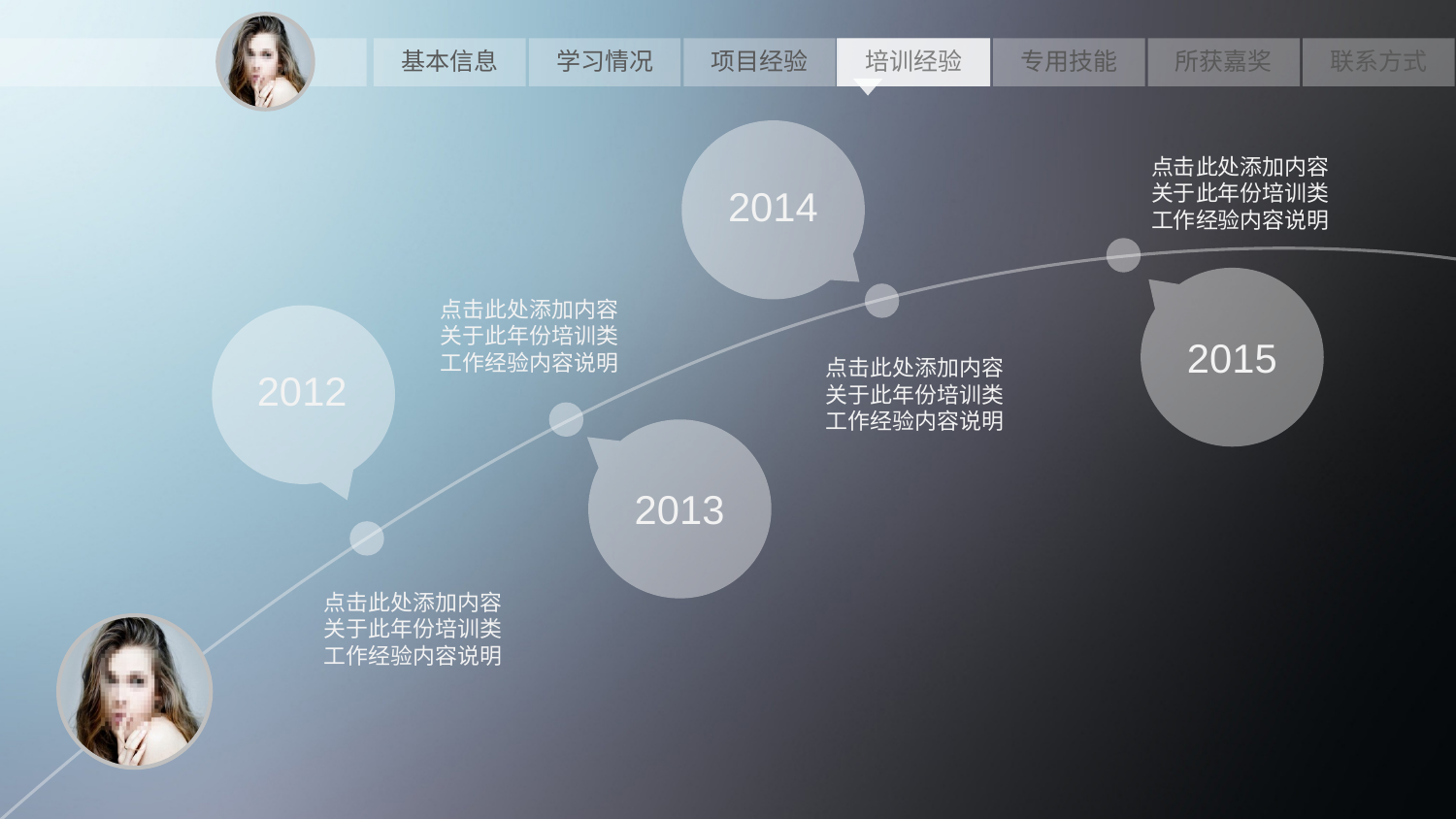

2014
点击此处添加内容
关于此年份培训类
工作经验内容说明

2015

点击此处添加内容
关于此年份培训类
工作经验内容说明

2012
点击此处添加内容
关于此年份培训类
工作经验内容说明

2013

点击此处添加内容
关于此年份培训类
工作经验内容说明